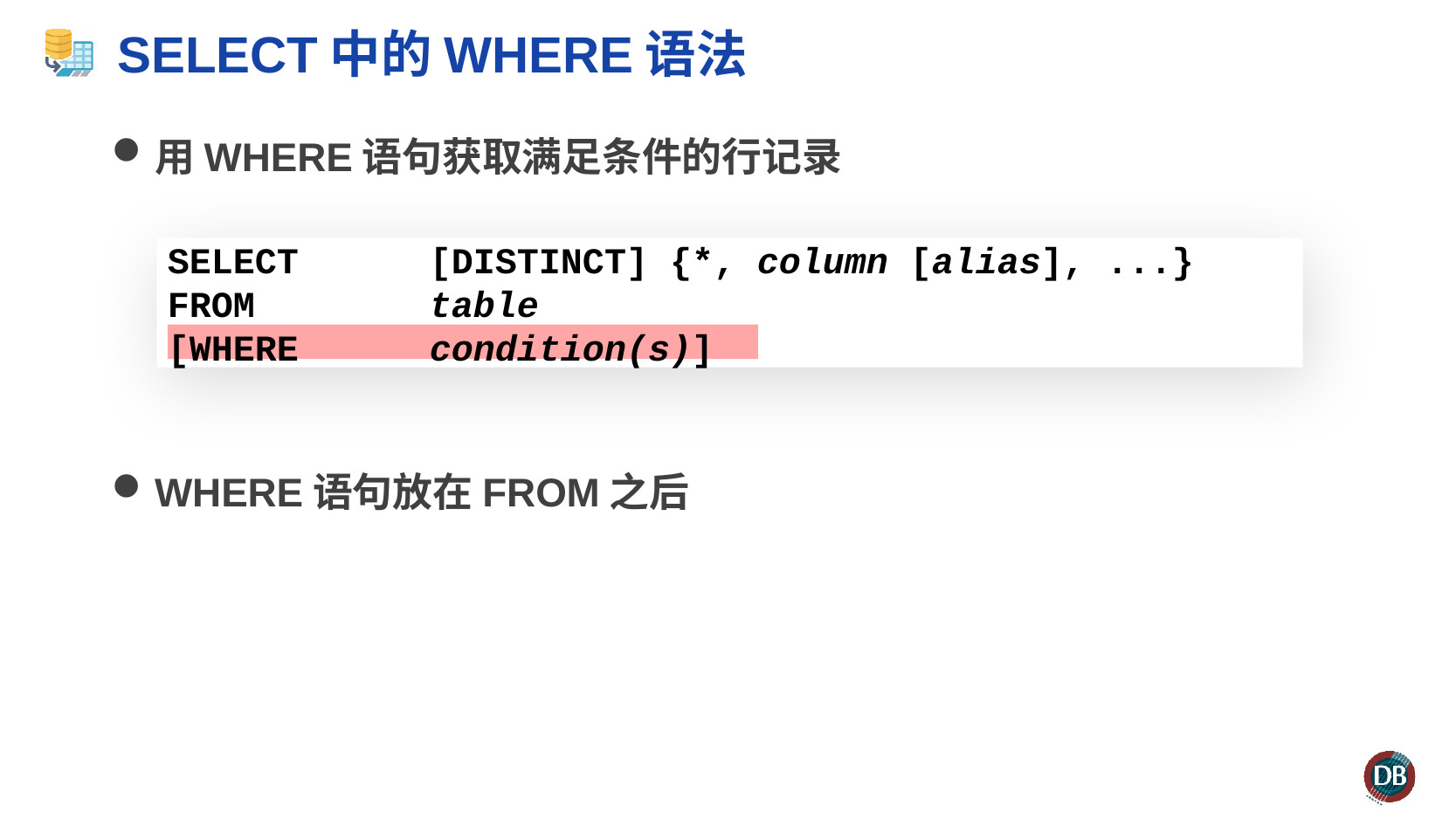

# SELECT中的WHERE语法
用WHERE语句获取满足条件的行记录

WHERE语句放在FROM之后
SELECT		[DISTINCT] {*, column [alias], ...}
FROM 		table
[WHERE		condition(s)]